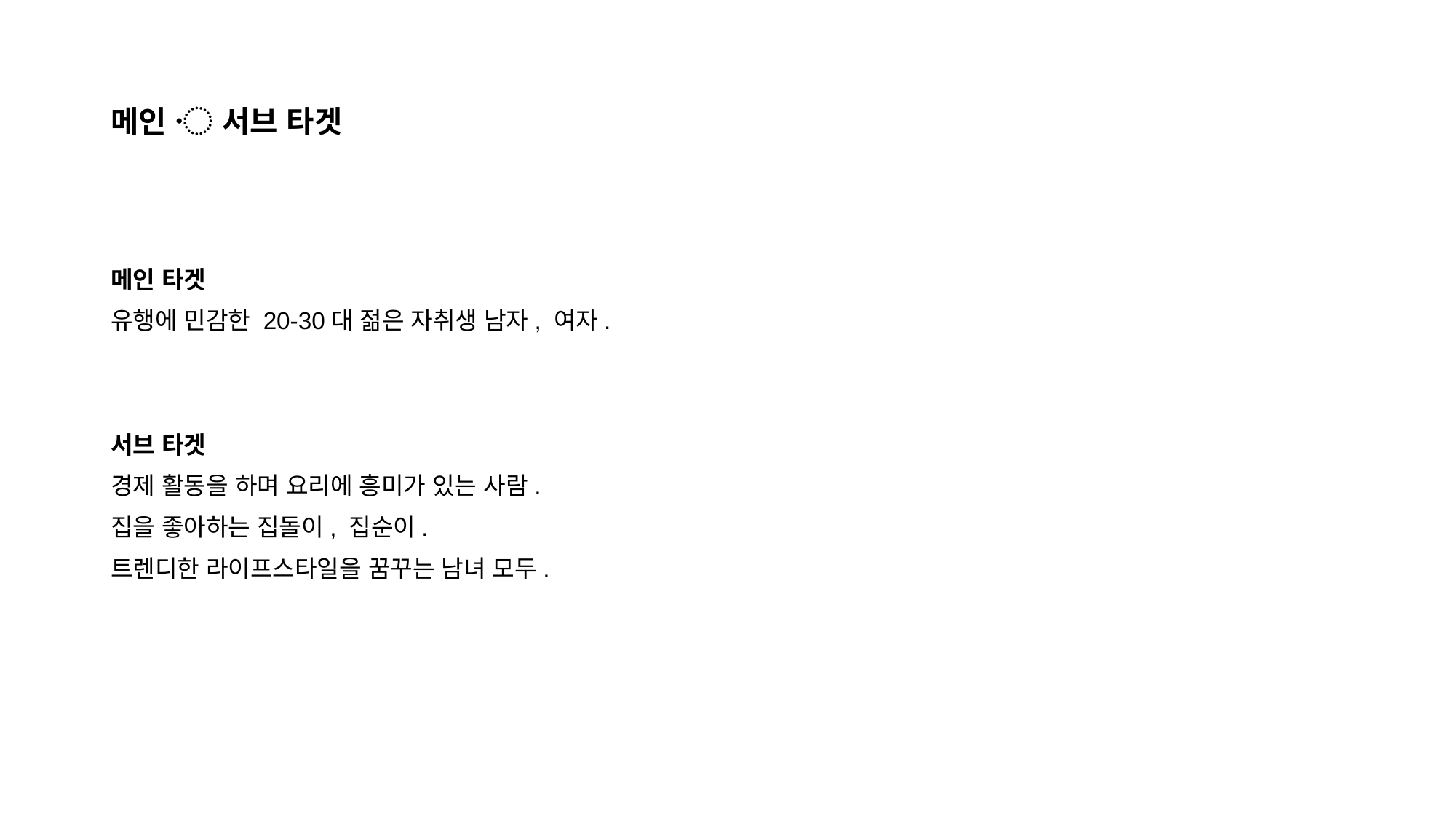

# 메인 〮 서브 타겟

메인 타겟
유행에 민감한 20-30대 젊은 자취생 남자, 여자.

서브 타겟
경제 활동을 하며 요리에 흥미가 있는 사람.
집을 좋아하는 집돌이, 집순이.
트렌디한 라이프스타일을 꿈꾸는 남녀 모두.